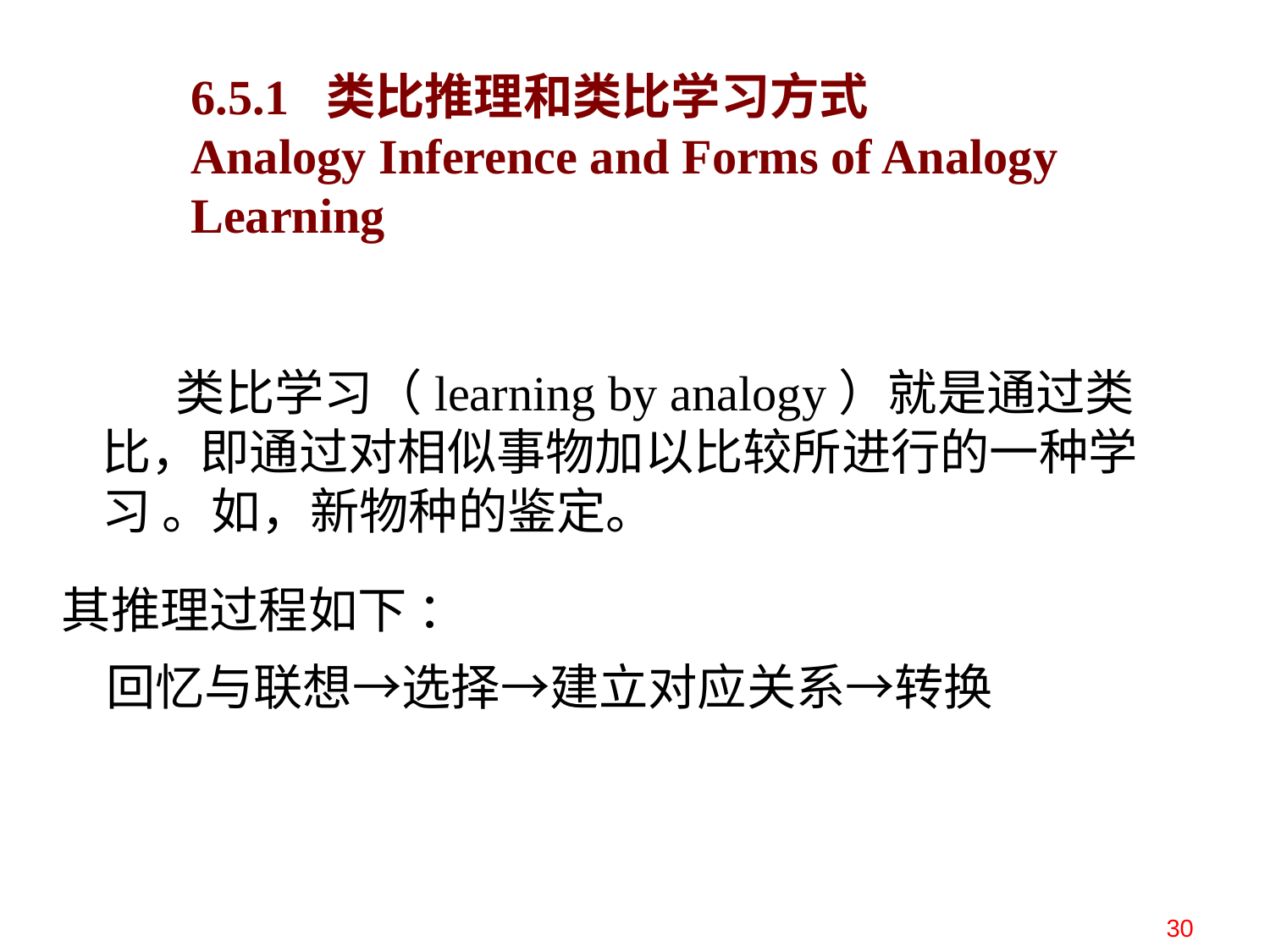

# 6.5.1  类比推理和类比学习方式 Analogy Inference and Forms of Analogy Learning

类比学习（learning by analogy）就是通过类比，即通过对相似事物加以比较所进行的一种学习 。如，新物种的鉴定。

  其推理过程如下 ：
      回忆与联想→选择→建立对应关系→转换
30